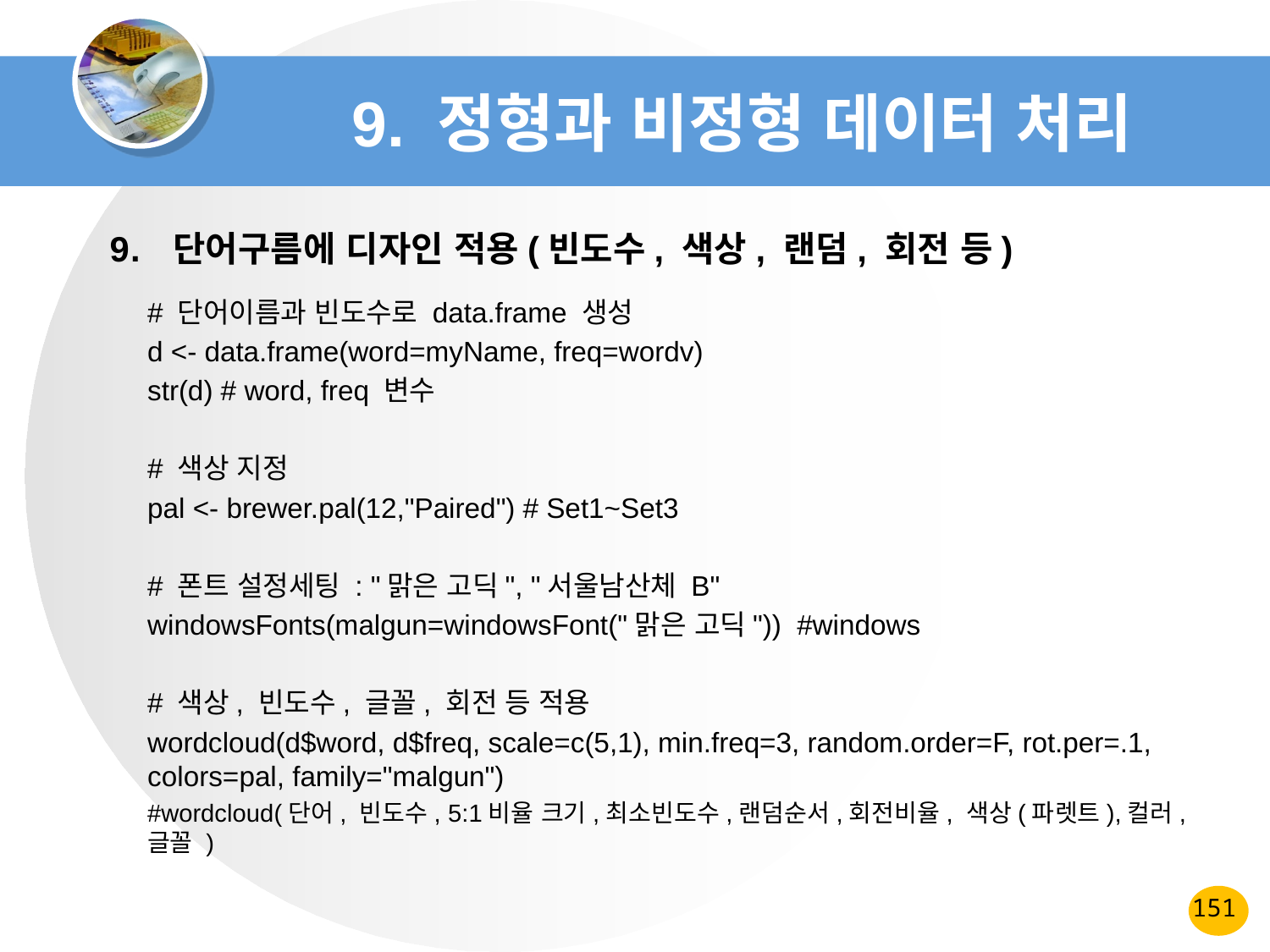

# 9. 정형과 비정형 데이터 처리
단어구름에 디자인 적용(빈도수, 색상, 랜덤, 회전 등)
# 단어이름과 빈도수로 data.frame 생성
d <- data.frame(word=myName, freq=wordv)
str(d) # word, freq 변수

# 색상 지정
pal <- brewer.pal(12,"Paired") # Set1~Set3

# 폰트 설정세팅 : "맑은 고딕", "서울남산체 B"
windowsFonts(malgun=windowsFont("맑은 고딕"))  #windows

# 색상, 빈도수, 글꼴, 회전 등 적용
wordcloud(d$word, d$freq, scale=c(5,1), min.freq=3, random.order=F, rot.per=.1, colors=pal, family="malgun")
#wordcloud(단어, 빈도수, 5:1비율 크기,최소빈도수,랜덤순서,회전비율, 색상(파렛트),컬러,글꼴 )
151